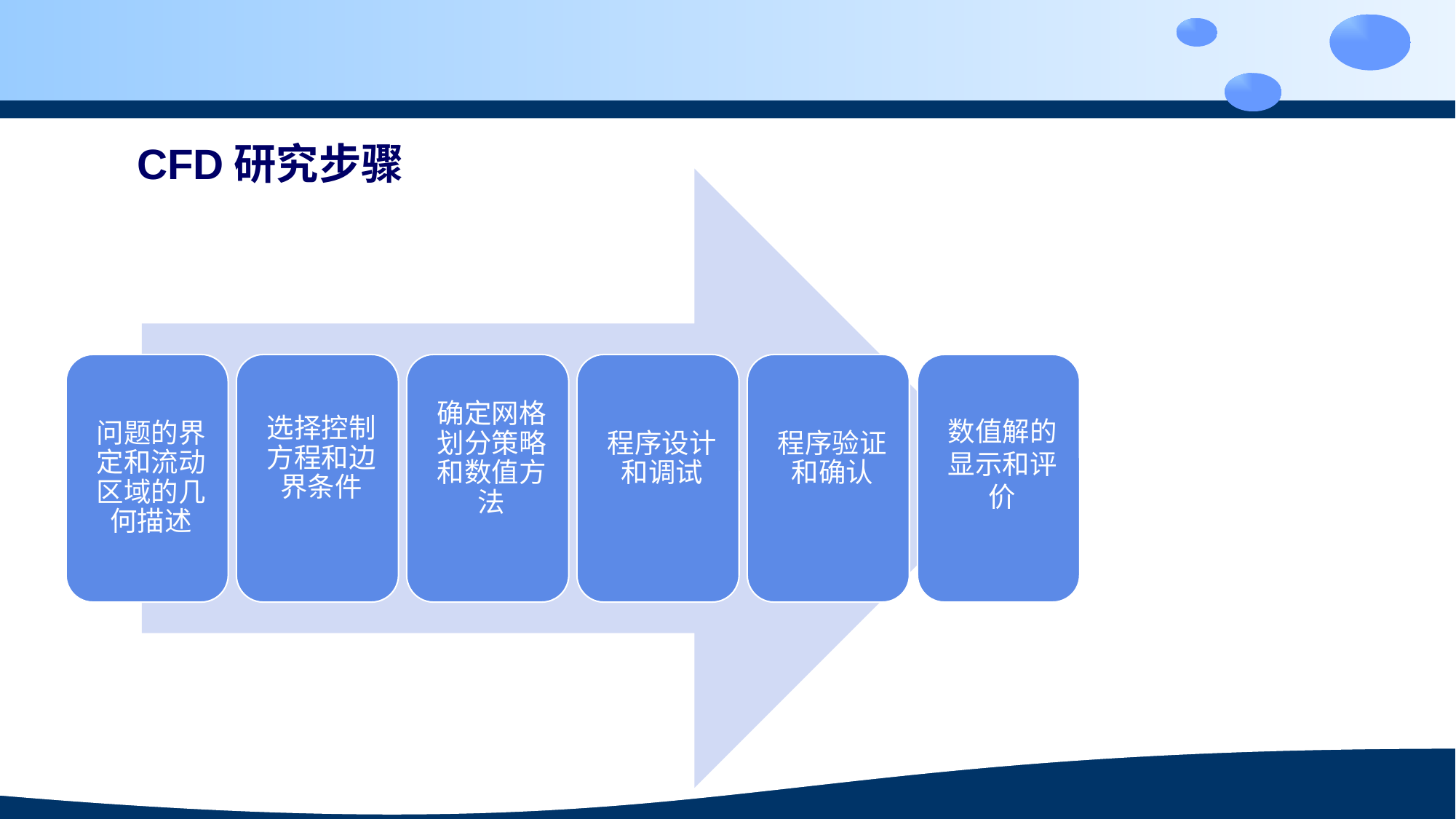

# CFD研究步骤
问题的界定和流动区域的几何描述
选择控制方程和边界条件

确定网格划分策略和数值方法

程序设计和调试

程序验证和确认

数值解的显示和评价